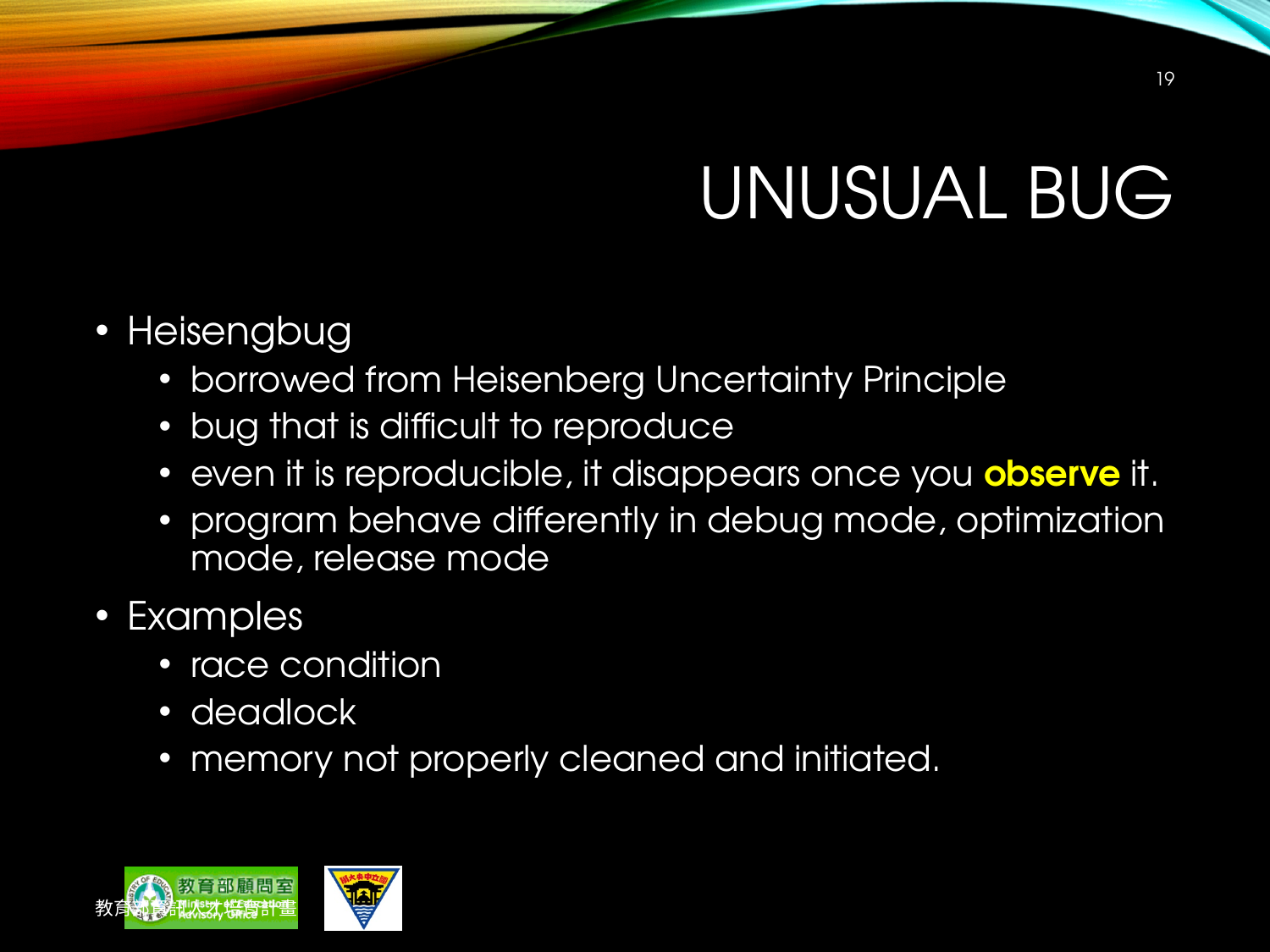

19
# Unusual bug
Heisengbug
borrowed from Heisenberg Uncertainty Principle
bug that is difficult to reproduce
even it is reproducible, it disappears once you observe it.
program behave differently in debug mode, optimization mode, release mode
Examples
race condition
deadlock
memory not properly cleaned and initiated.

教育部資訊人才培育計畫